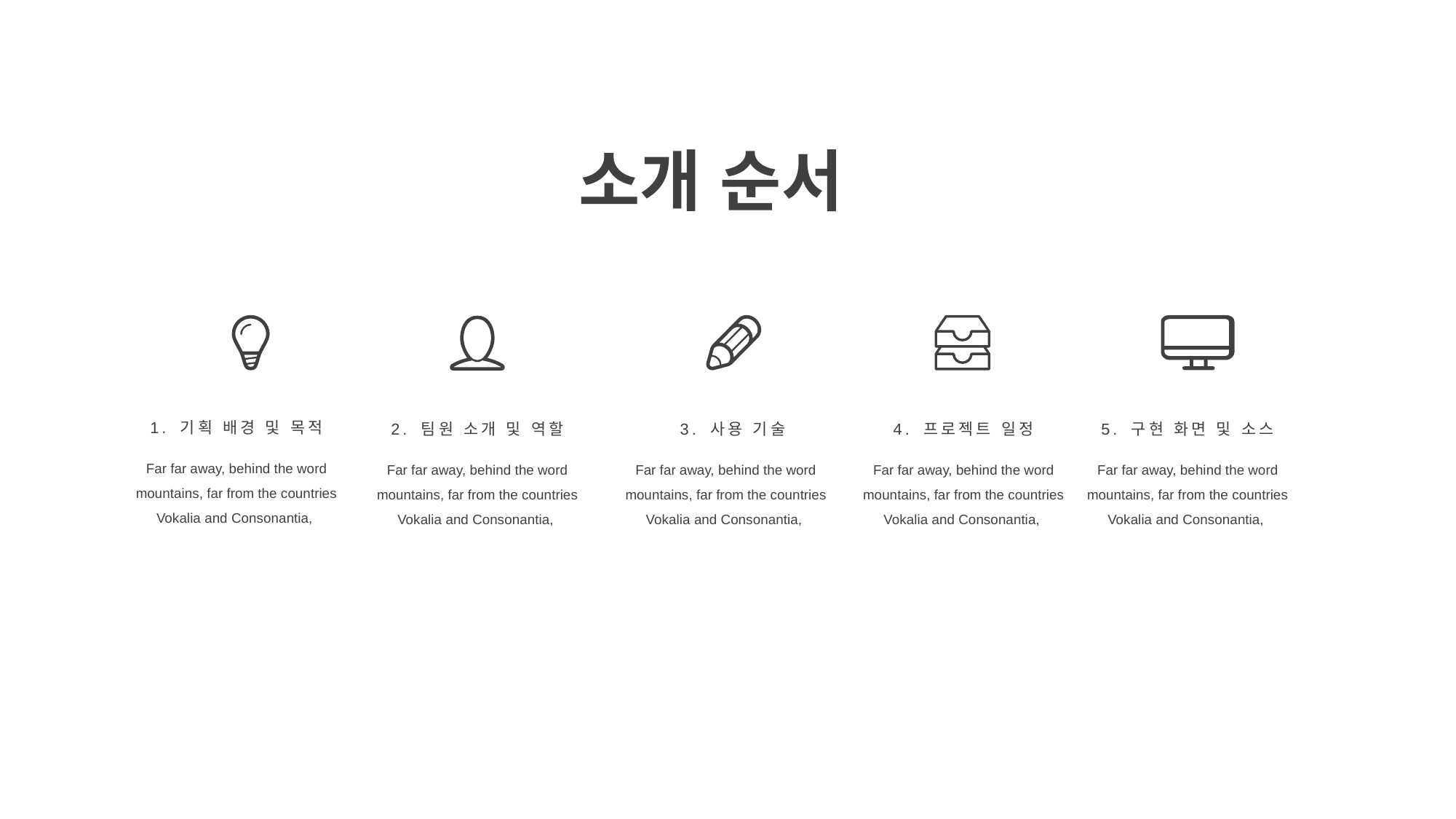

소개 순서

1. 기획 배경 및 목적
2. 팀원 소개 및 역할
3. 사용 기술
4. 프로젝트 일정
5. 구현 화면 및 소스
Far far away, behind the word mountains, far from the countries Vokalia and Consonantia,
Far far away, behind the word mountains, far from the countries Vokalia and Consonantia,
Far far away, behind the word mountains, far from the countries Vokalia and Consonantia,
Far far away, behind the word mountains, far from the countries Vokalia and Consonantia,
Far far away, behind the word mountains, far from the countries Vokalia and Consonantia,